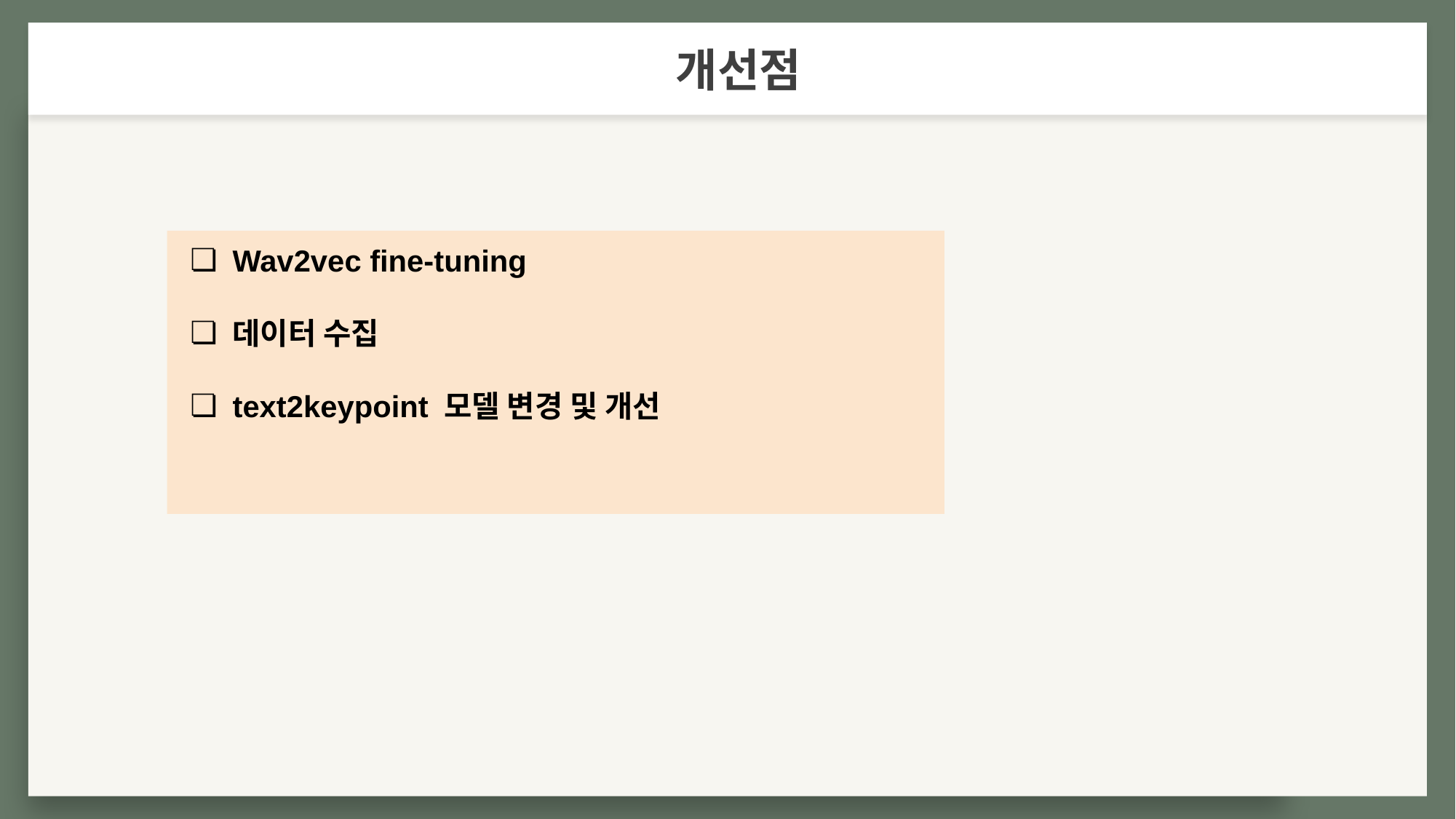

개선점
Wav2vec fine-tuning

데이터 수집

text2keypoint 모델 변경 및 개선